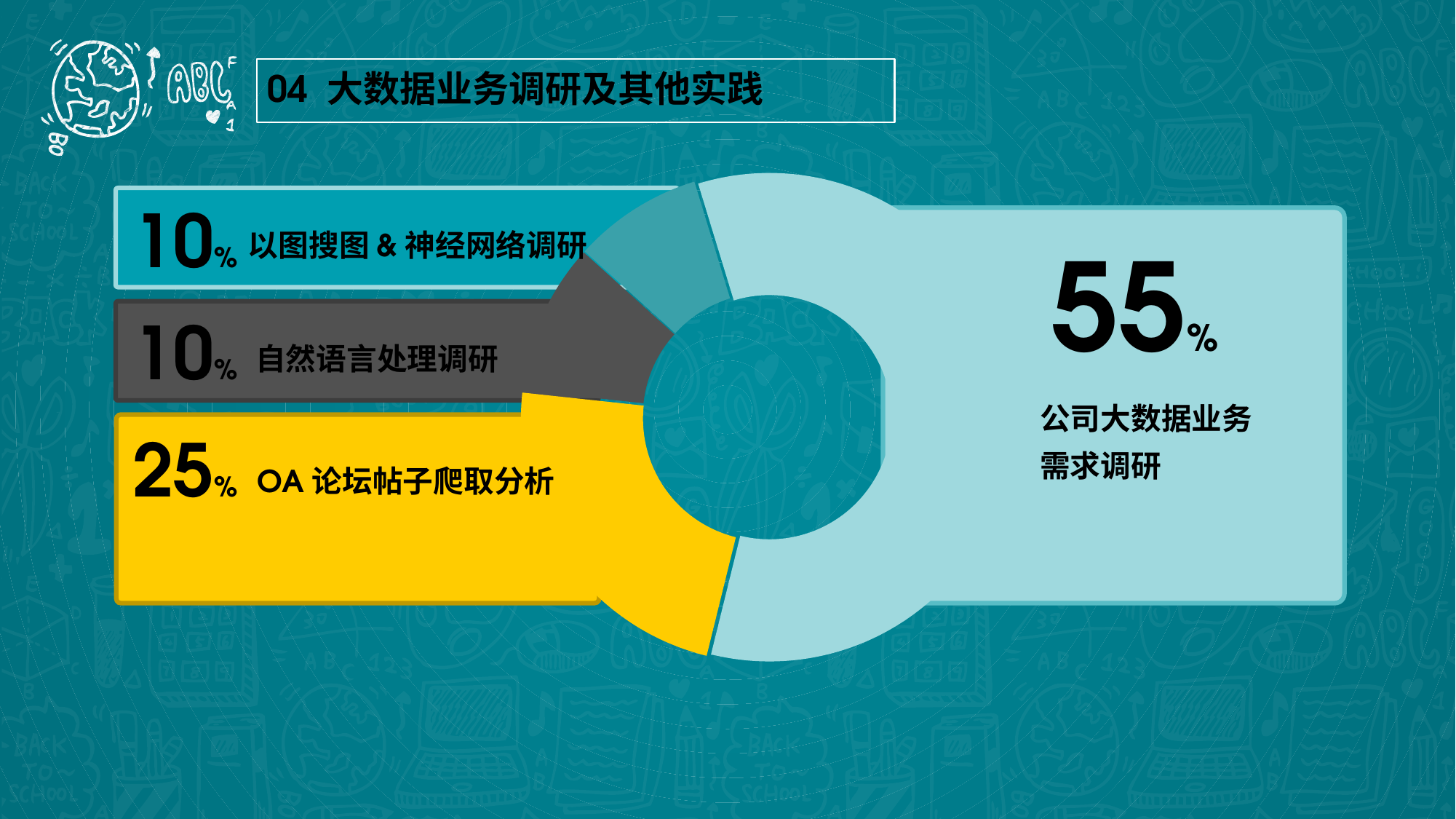

04 大数据业务调研及其他实践

### Chart

| Category | 销售额 |
|---|---|
| 第一季度 | 8.2 |
| 第二季度 | 3.2 |
| 第三季度 | 1.4 |
| 第四季度 | 1.2 |
10%

以图搜图&神经网络调研
55%
10%

自然语言处理调研
公司大数据业务
需求调研

25%
OA论坛帖子爬取分析